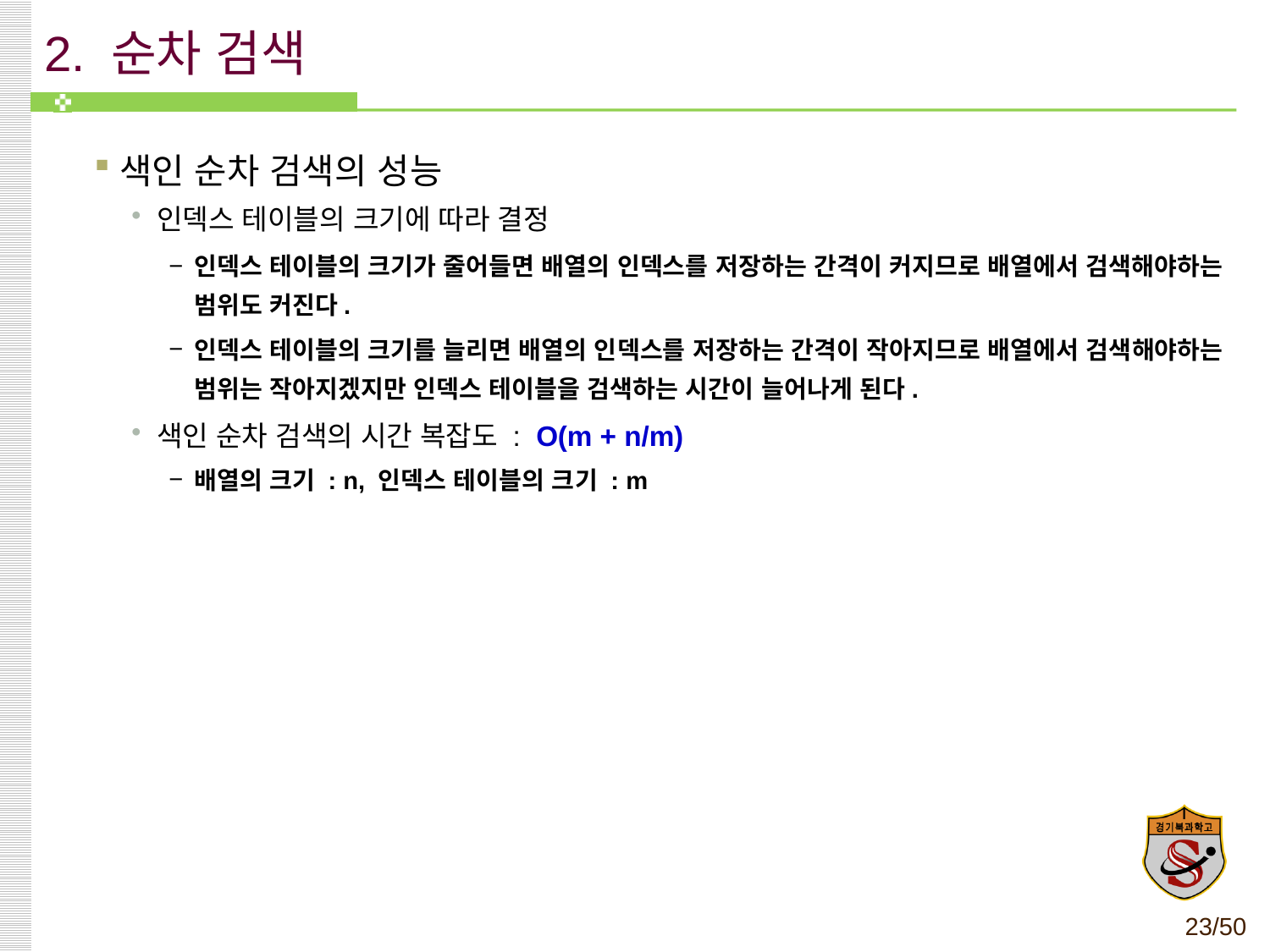

# 2. 순차 검색
색인 순차 검색의 성능
인덱스 테이블의 크기에 따라 결정
인덱스 테이블의 크기가 줄어들면 배열의 인덱스를 저장하는 간격이 커지므로 배열에서 검색해야하는 범위도 커진다.
인덱스 테이블의 크기를 늘리면 배열의 인덱스를 저장하는 간격이 작아지므로 배열에서 검색해야하는 범위는 작아지겠지만 인덱스 테이블을 검색하는 시간이 늘어나게 된다.
색인 순차 검색의 시간 복잡도 :  O(m + n/m)
배열의 크기 : n, 인덱스 테이블의 크기 : m